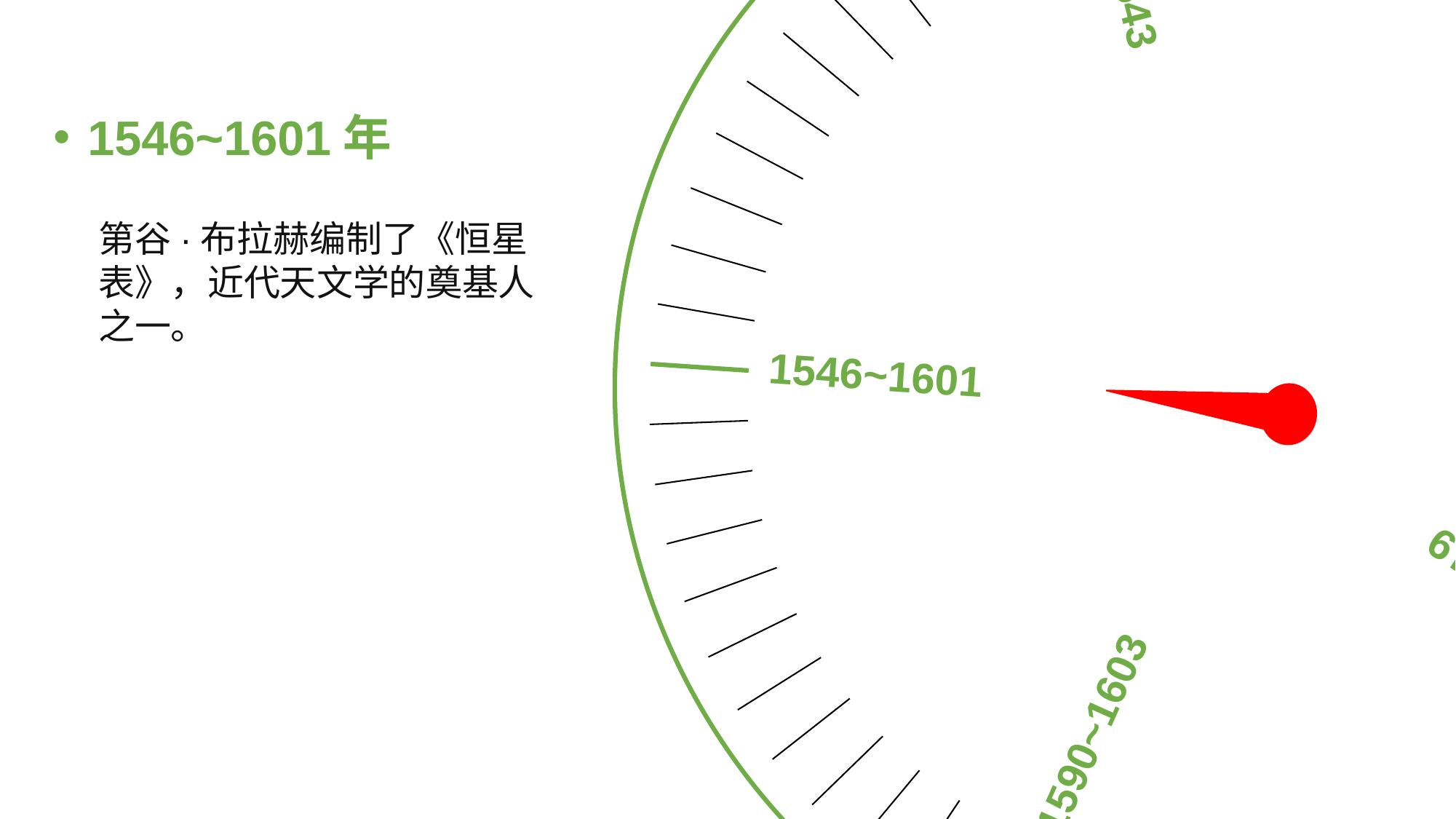

1543
1533
1546~1601
1609~1619
1590~1603
1546~1601年
第谷·布拉赫编制了《恒星表》，近代天文学的奠基人之一。